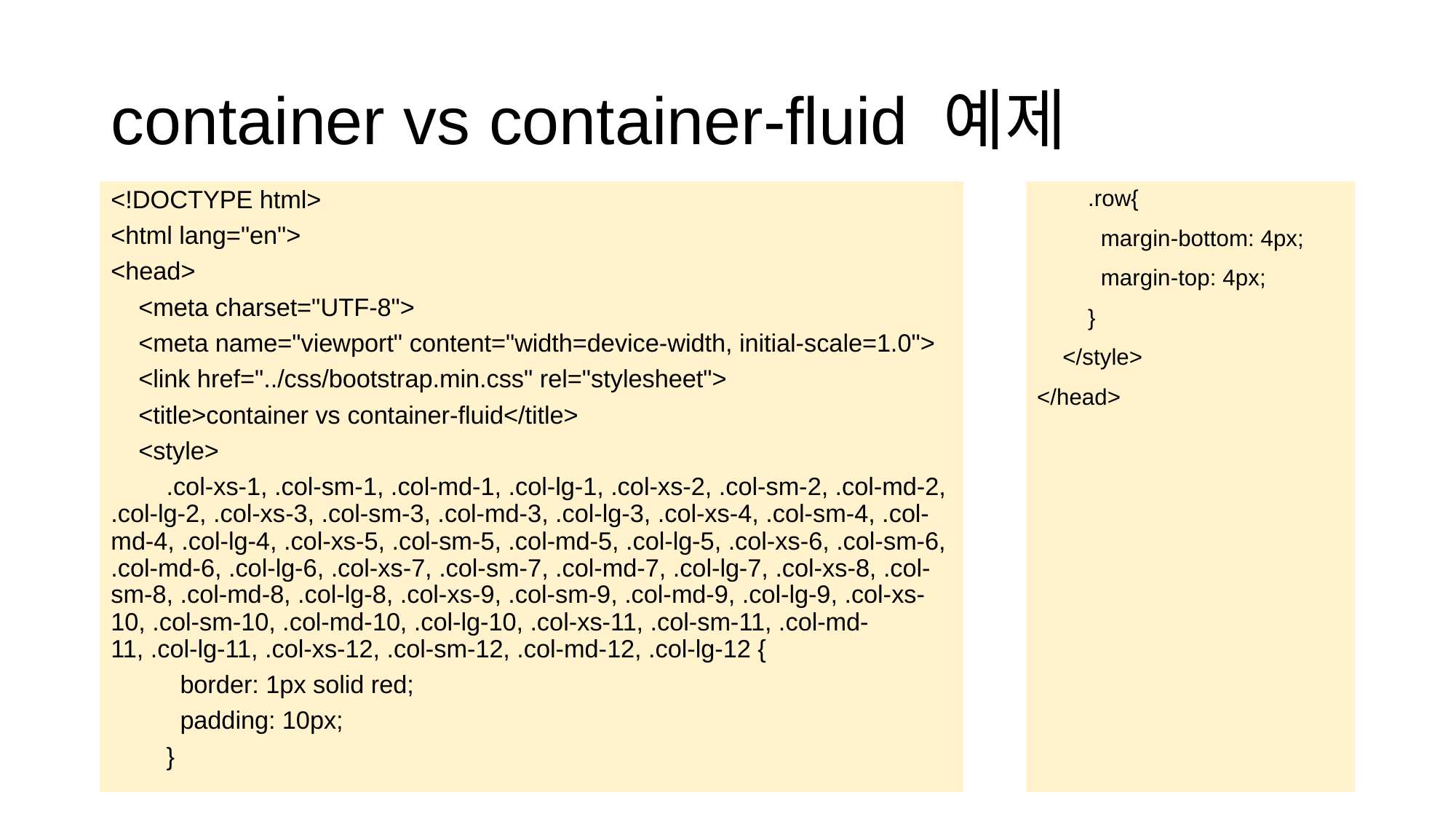

# container vs container-fluid 예제
<!DOCTYPE html>
<html lang="en">
<head>
    <meta charset="UTF-8">
    <meta name="viewport" content="width=device-width, initial-scale=1.0">
    <link href="../css/bootstrap.min.css" rel="stylesheet">
    <title>container vs container-fluid</title>
    <style>
        .col-xs-1, .col-sm-1, .col-md-1, .col-lg-1, .col-xs-2, .col-sm-2, .col-md-2, .col-lg-2, .col-xs-3, .col-sm-3, .col-md-3, .col-lg-3, .col-xs-4, .col-sm-4, .col-md-4, .col-lg-4, .col-xs-5, .col-sm-5, .col-md-5, .col-lg-5, .col-xs-6, .col-sm-6, .col-md-6, .col-lg-6, .col-xs-7, .col-sm-7, .col-md-7, .col-lg-7, .col-xs-8, .col-sm-8, .col-md-8, .col-lg-8, .col-xs-9, .col-sm-9, .col-md-9, .col-lg-9, .col-xs-10, .col-sm-10, .col-md-10, .col-lg-10, .col-xs-11, .col-sm-11, .col-md-11, .col-lg-11, .col-xs-12, .col-sm-12, .col-md-12, .col-lg-12 {
          border: 1px solid red;
          padding: 10px;
        }
        .row{
          margin-bottom: 4px;
          margin-top: 4px;
        }
    </style>
</head>